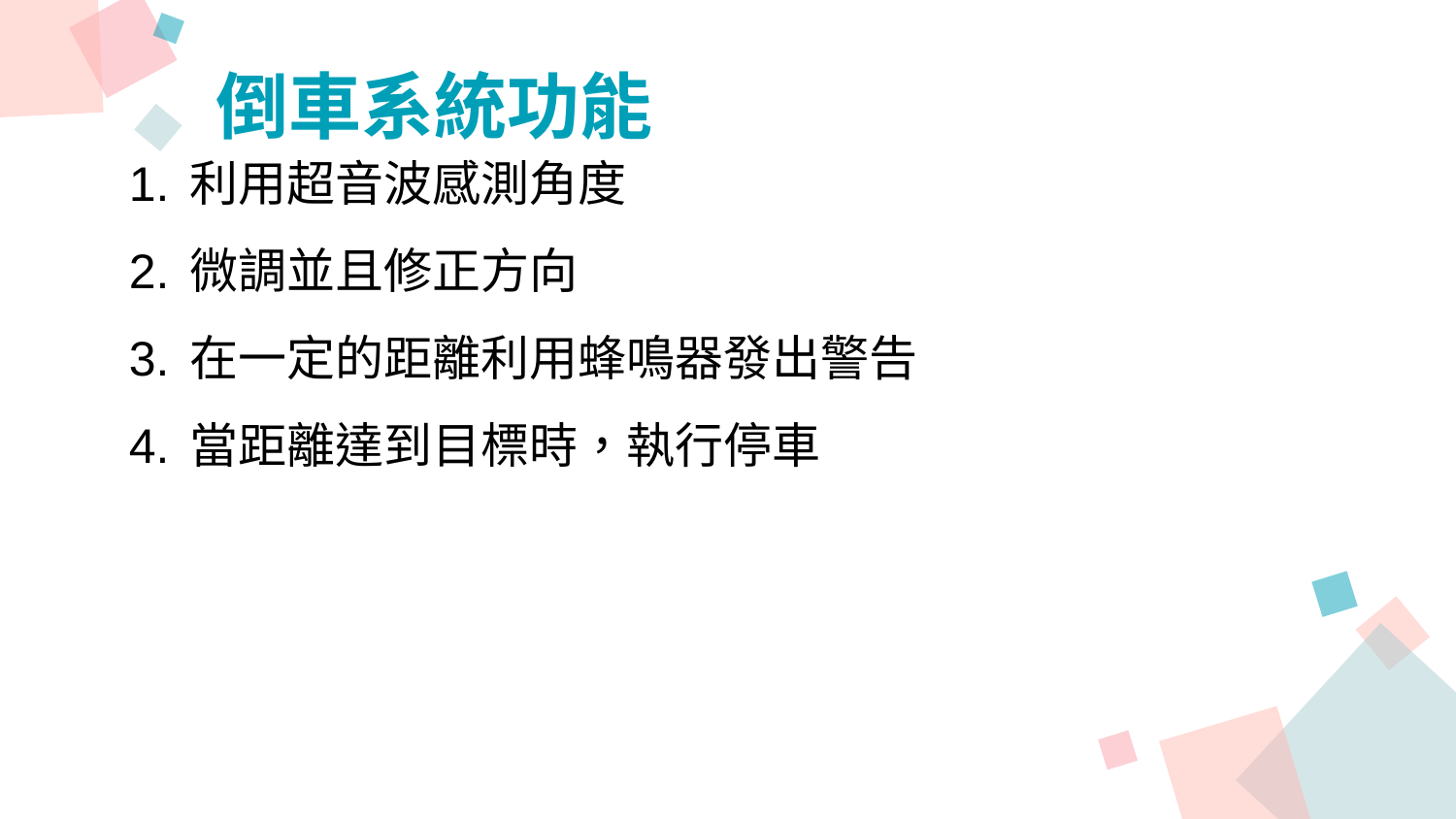

倒車系統功能
利用超音波感測角度
微調並且修正方向
在一定的距離利用蜂鳴器發出警告
當距離達到目標時，執行停車